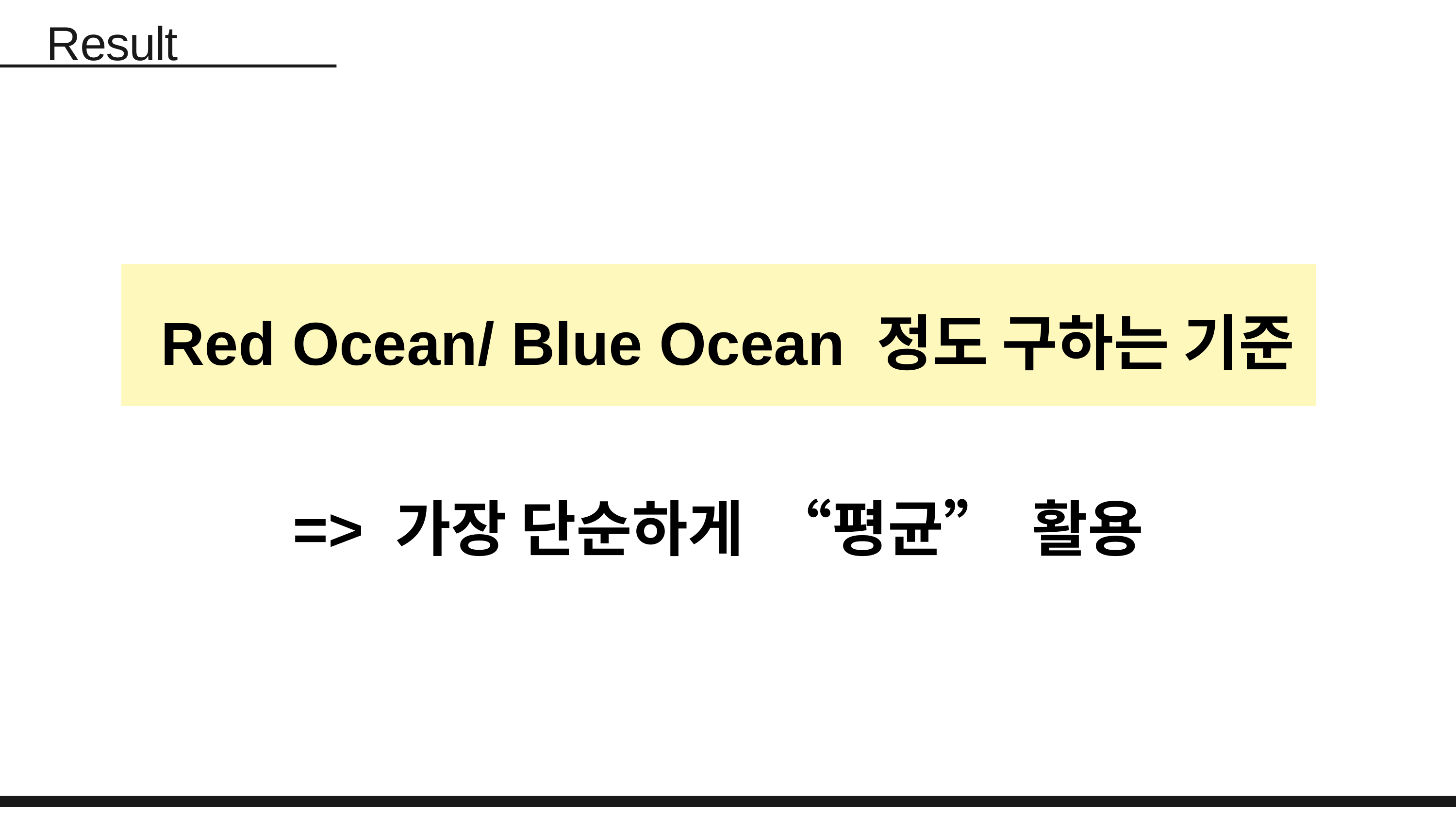

Result

Red Ocean/ Blue Ocean 정도 구하는 기준
=> 가장 단순하게  “평균”  활용